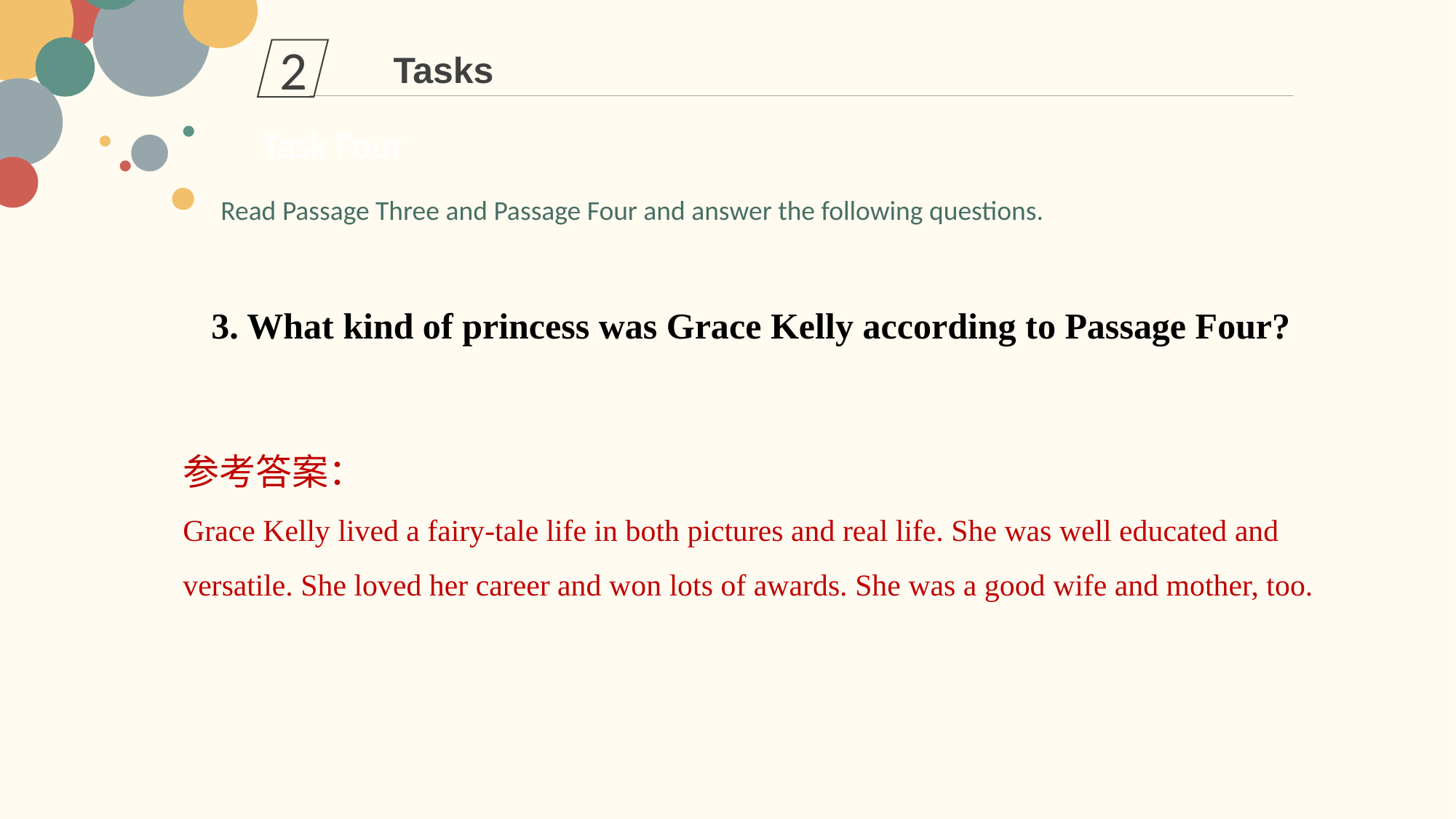

2
Tasks
Task Four
Read Passage Three and Passage Four and answer the following questions.
3. What kind of princess was Grace Kelly according to Passage Four?
参考答案：
Grace Kelly lived a fairy-tale life in both pictures and real life. She was well educated and
versatile. She loved her career and won lots of awards. She was a good wife and mother, too.